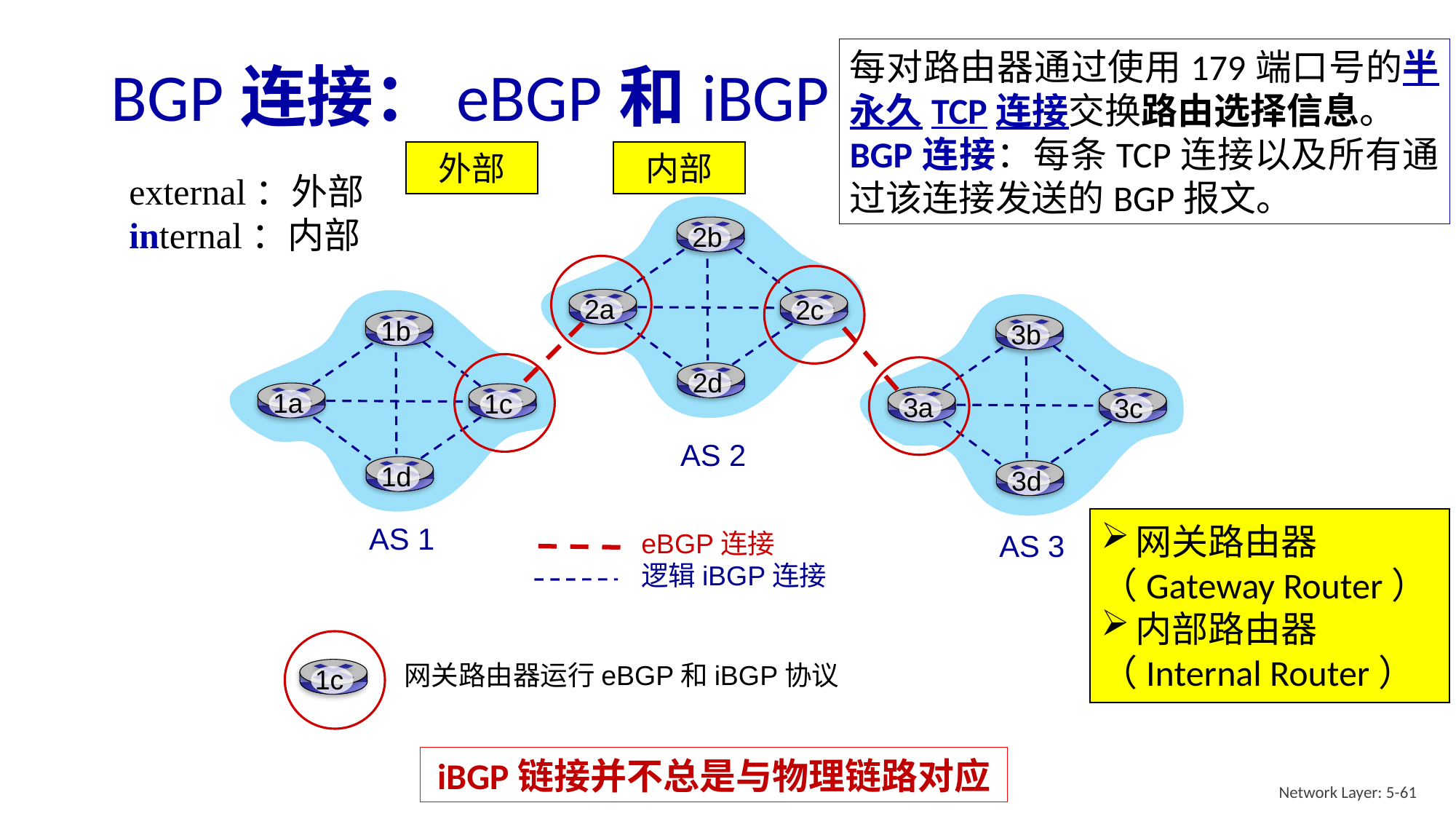

每对路由器通过使用179端口号的半永久TCP连接交换路由选择信息。
BGP连接：每条TCP连接以及所有通过该连接发送的BGP报文。
# BGP连接：eBGP和iBGP
外部
内部
external：外部
internal：内部

2b

2a

2c

2d

1c

网关路由器运行eBGP和iBGP协议

3b

3a

3c

3d

1b

1a

1c

AS 2
1d

网关路由器
（Gateway Router）
内部路由器
（Internal Router）
AS 1
AS 3
eBGP连接
逻辑iBGP连接
iBGP链接并不总是与物理链路对应
Network Layer: 5-61